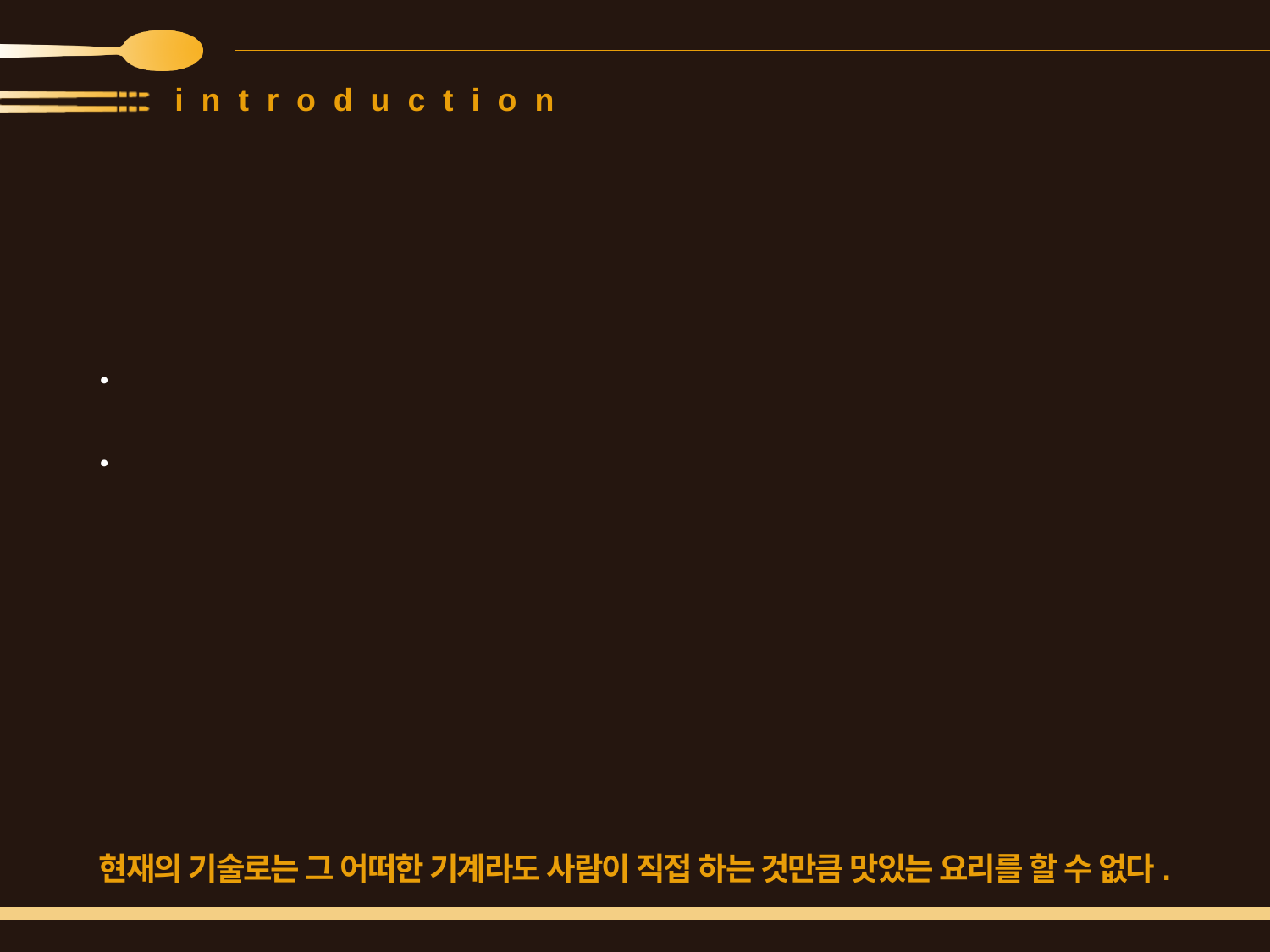

introduction
# 料理란?
세상에서 가장 맛있는 기술.

'요리(料理)'는 먹기 좋게 가공한 음식을 가리키는 명사, 또는 그 가공 행위 자체의 동사를 함께 의미한다. 식재료를 가공하는 행위에는 '조리(調理)'라는 단어도 명사로서 쓰이지만, 음식을 보고 조리라고 부르지는 않는다. 한자로 풀이해 보면, 요리(料理)는 料(헤아릴 요)와 理(다스릴 리)고 조리(調理)는 調(고를 조)와 理(다스릴 리)로서 조리는 재료를 골라 다스려 음식을 만든다는, 즉 음식을 먹기좋게 만든다는 뜻이고 요리는 그런 조리 행위 자체를 헤아려 만든다는 레시피대로가 아니라 스스로 헤아려 창의적으로 만들 수 있는 전문가적 혹은 예술가적인 것을 말하는 것이다.
-출처 : 나무위키 ‘요리’항목
현재의 기술로는 그 어떠한 기계라도 사람이 직접 하는 것만큼 맛있는 요리를 할 수 없다.